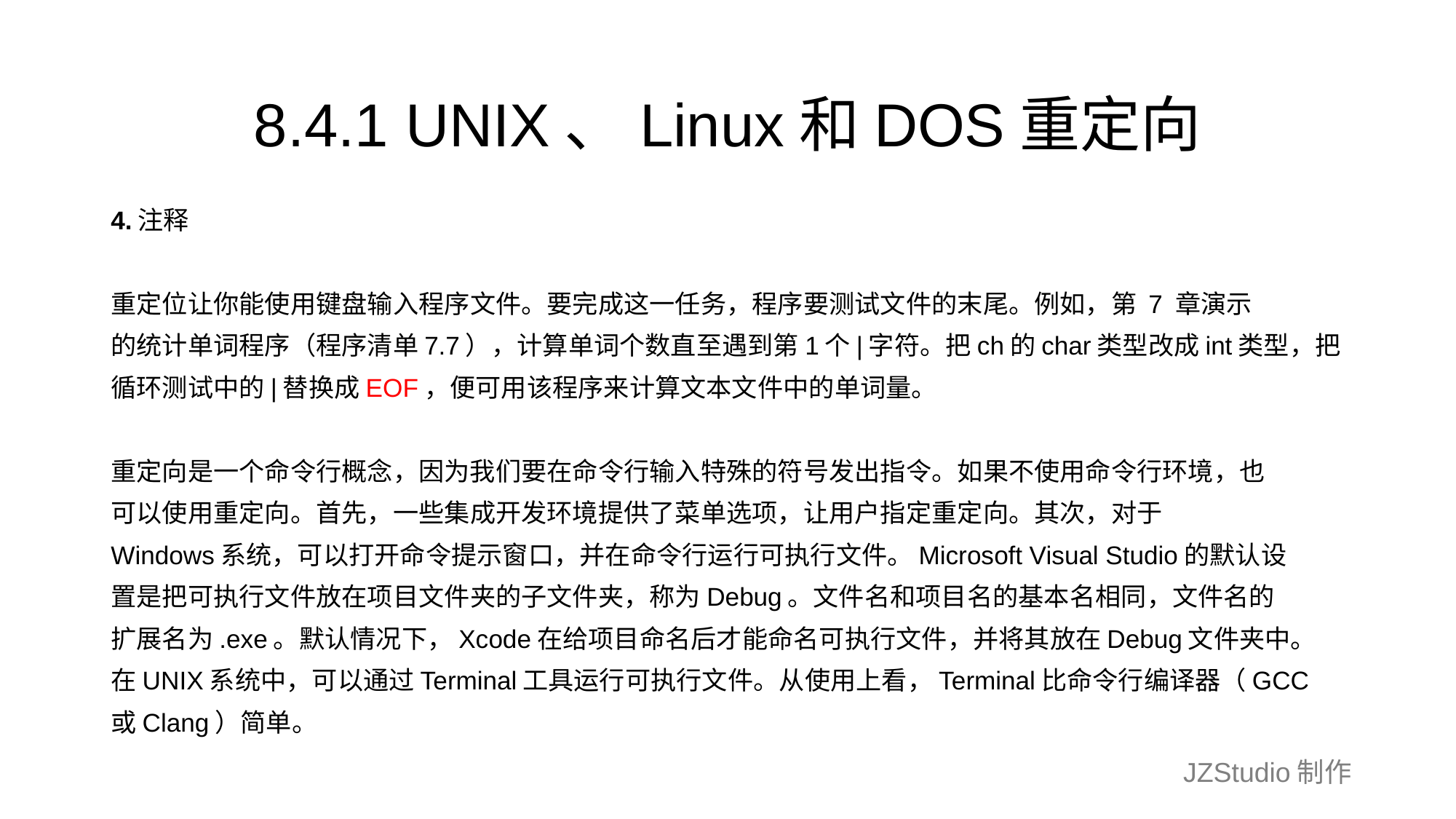

# 8.4.1 UNIX、Linux和DOS重定向
4.注释

重定位让你能使用键盘输入程序文件。要完成这一任务，程序要测试文件的末尾。例如，第 7 章演示
的统计单词程序（程序清单7.7），计算单词个数直至遇到第1个|字符。把ch的char类型改成int类型，把
循环测试中的|替换成EOF，便可用该程序来计算文本文件中的单词量。

重定向是一个命令行概念，因为我们要在命令行输入特殊的符号发出指令。如果不使用命令行环境，也
可以使用重定向。首先，一些集成开发环境提供了菜单选项，让用户指定重定向。其次，对于
Windows系统，可以打开命令提示窗口，并在命令行运行可执行文件。Microsoft Visual Studio的默认设
置是把可执行文件放在项目文件夹的子文件夹，称为Debug。文件名和项目名的基本名相同，文件名的
扩展名为.exe。默认情况下，Xcode在给项目命名后才能命名可执行文件，并将其放在Debug文件夹中。
在UNIX系统中，可以通过Terminal工具运行可执行文件。从使用上看，Terminal比命令行编译器（GCC
或Clang）简单。